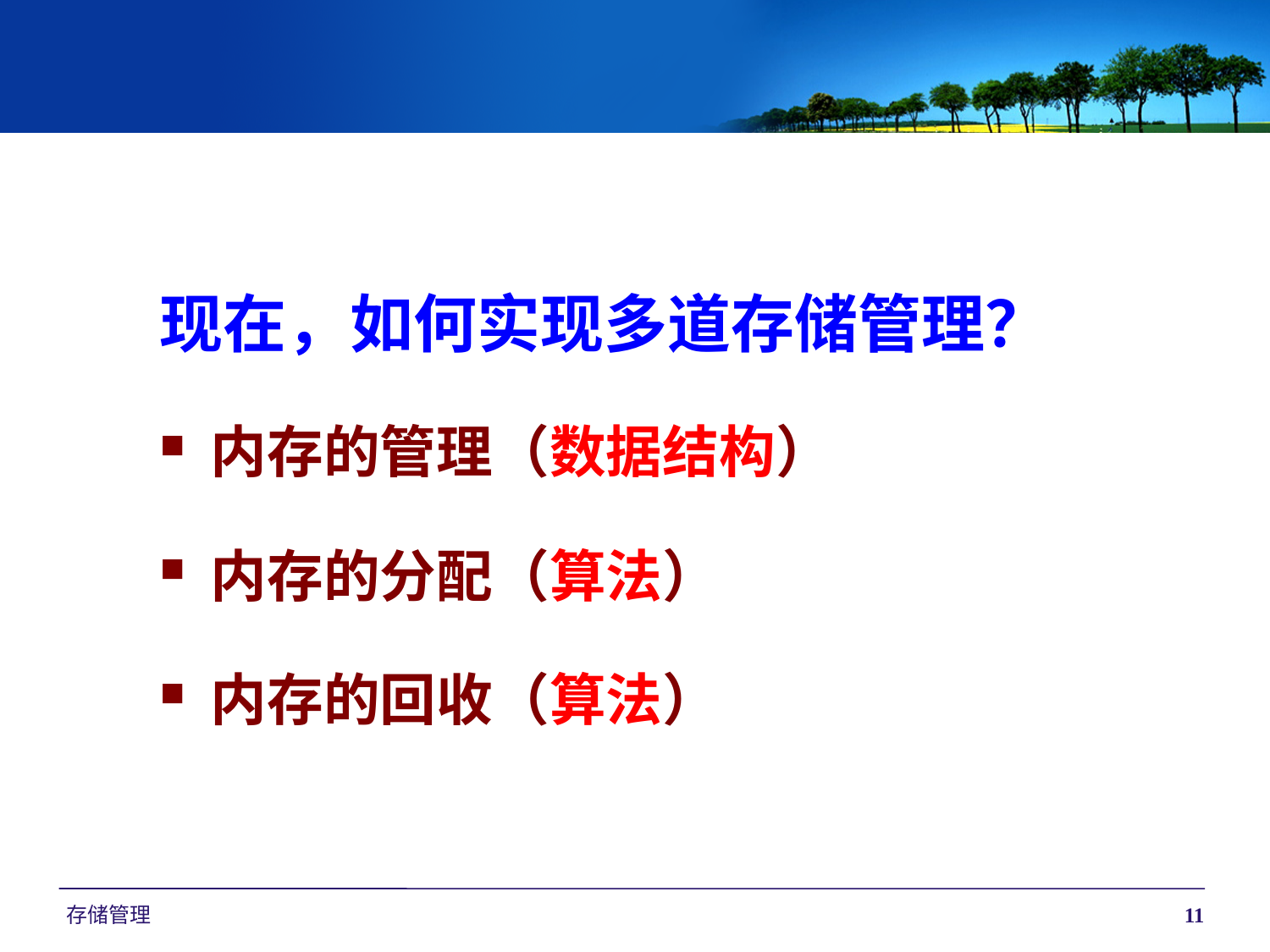

现在，如何实现多道存储管理？
内存的管理（数据结构）
内存的分配（算法）
内存的回收（算法）
存储管理
11